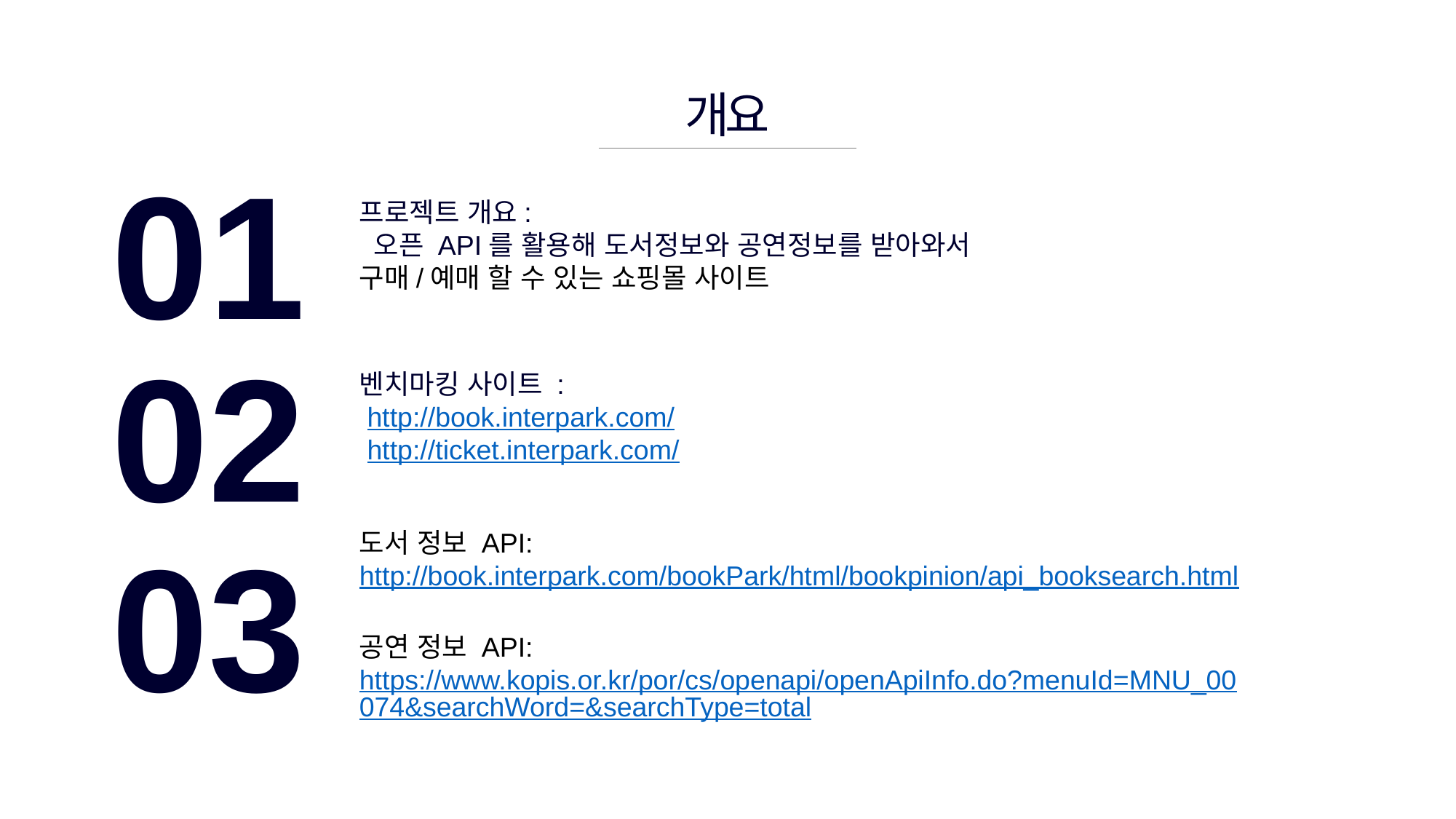

개요
01
프로젝트 개요:
 오픈 API를 활용해 도서정보와 공연정보를 받아와서
구매/예매 할 수 있는 쇼핑몰 사이트
02
벤치마킹 사이트 :
 http://book.interpark.com/
 http://ticket.interpark.com/

03
도서 정보 API:
http://book.interpark.com/bookPark/html/bookpinion/api_booksearch.html
공연 정보 API: https://www.kopis.or.kr/por/cs/openapi/openApiInfo.do?menuId=MNU_00074&searchWord=&searchType=total